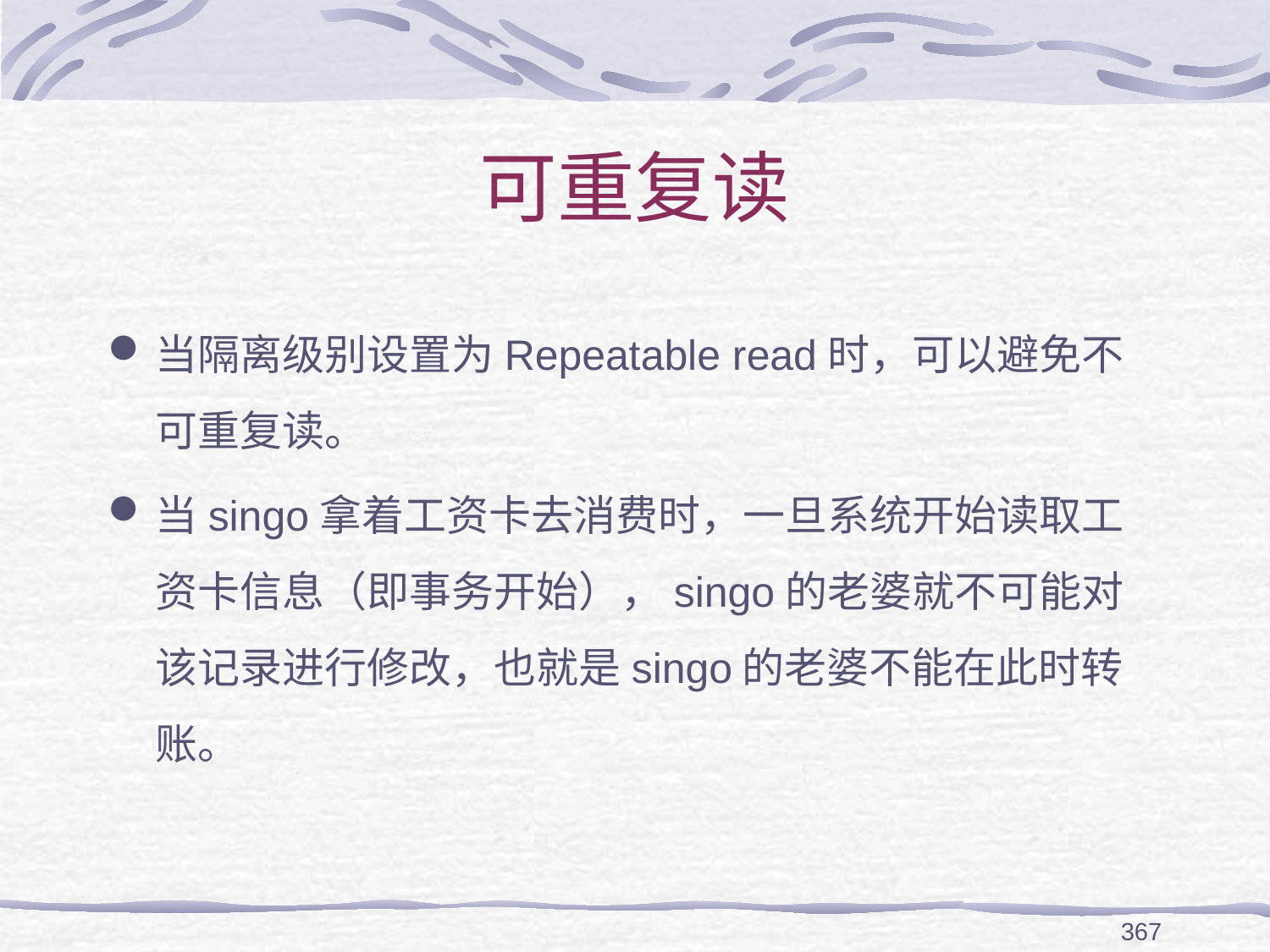

# 可重复读
当隔离级别设置为Repeatable read时，可以避免不可重复读。
当singo拿着工资卡去消费时，一旦系统开始读取工资卡信息（即事务开始），singo的老婆就不可能对该记录进行修改，也就是singo的老婆不能在此时转账。

367